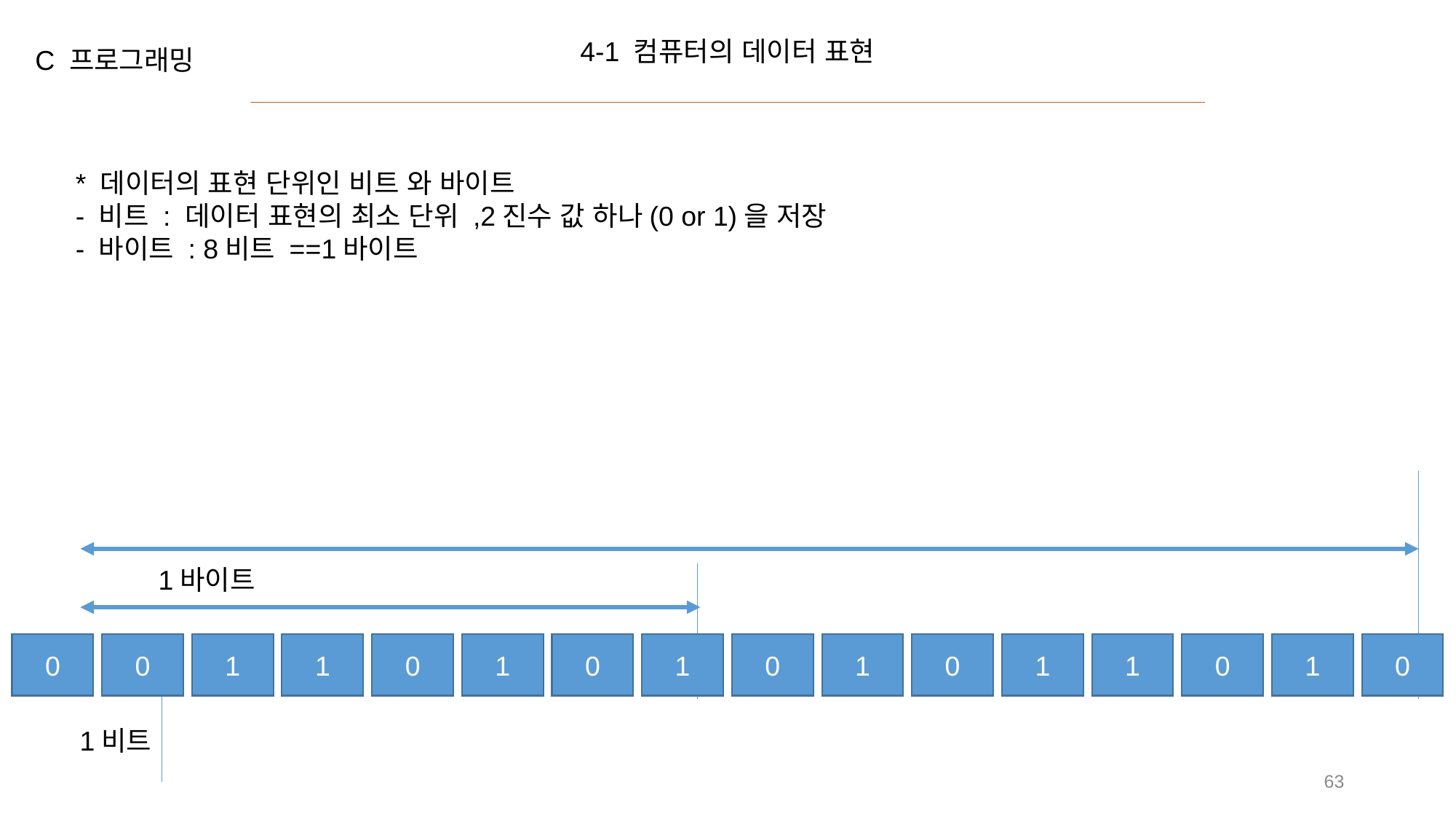

4-1 컴퓨터의 데이터 표현
C 프로그래밍
* 데이터의 표현 단위인 비트 와 바이트
- 비트 : 데이터 표현의 최소 단위 ,2진수 값 하나(0 or 1)을 저장
- 바이트 : 8비트 ==1바이트
1바이트
0
0
1
1
0
1
0
1
0
1
0
1
1
0
1
0
1비트
63